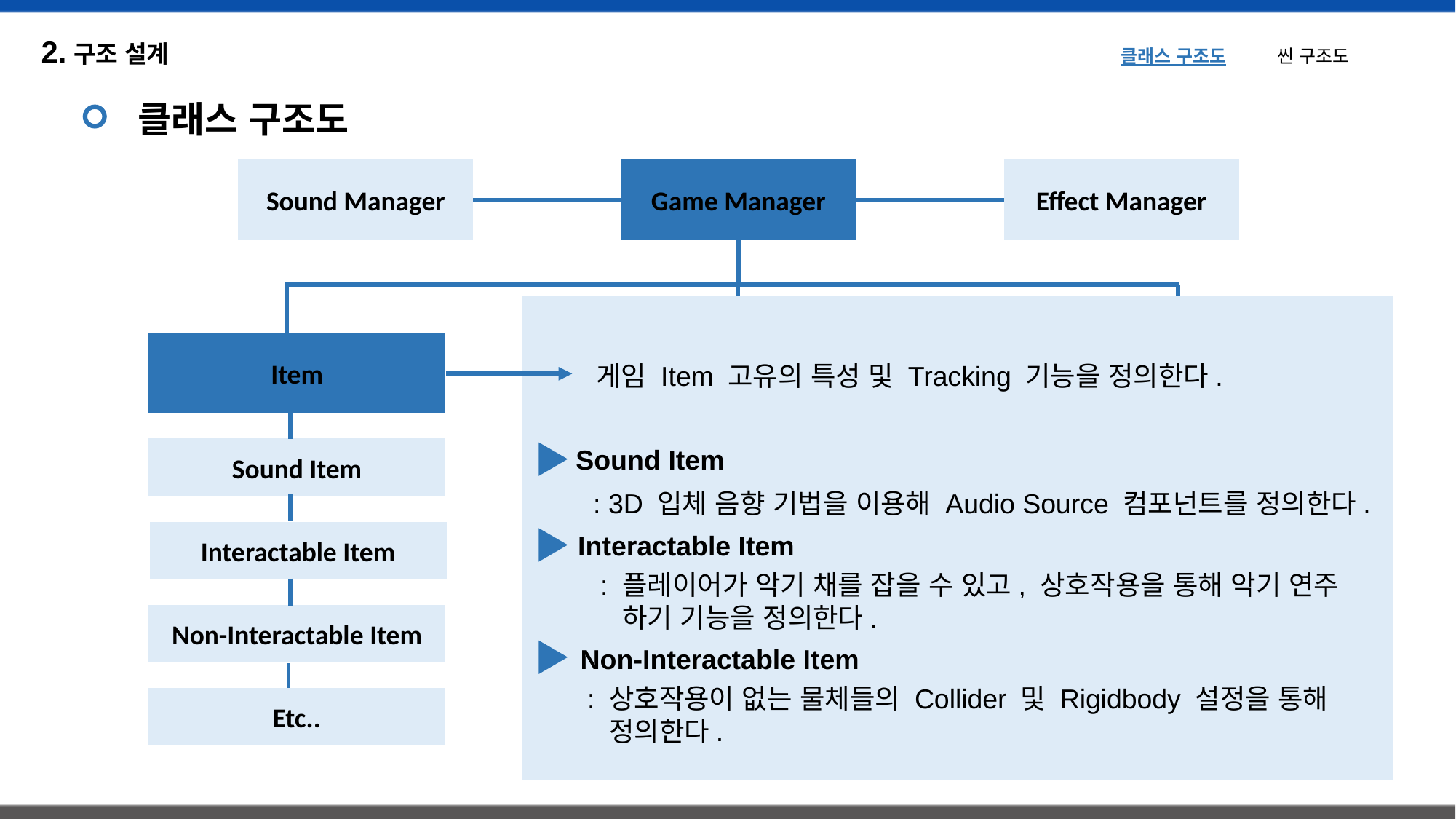

2.구조 설계
클래스 구조도          씬 구조도
클래스 구조도

Sound Manager
Game Manager
Effect Manager

Item
UI
Item
게임 Item 고유의 특성 및 Tracking 기능을 정의한다.
Sound Item
Sound Item
Game Status
Sound Item

: 3D 입체 음향 기법을 이용해 Audio Source 컴포넌트를 정의한다.
Interactable Item
Game Info
Interactable Item
Interactable Item

: 플레이어가 악기 채를 잡을 수 있고, 상호작용을 통해 악기 연주
  하기 기능을 정의한다.
Non-Interactable Item
Dialogue
Non-Interactable Item
Non-Interactable Item

: 상호작용이 없는 물체들의 Collider 및 Rigidbody 설정을 통해
  정의한다.
Etc..
Etc..
Etc..